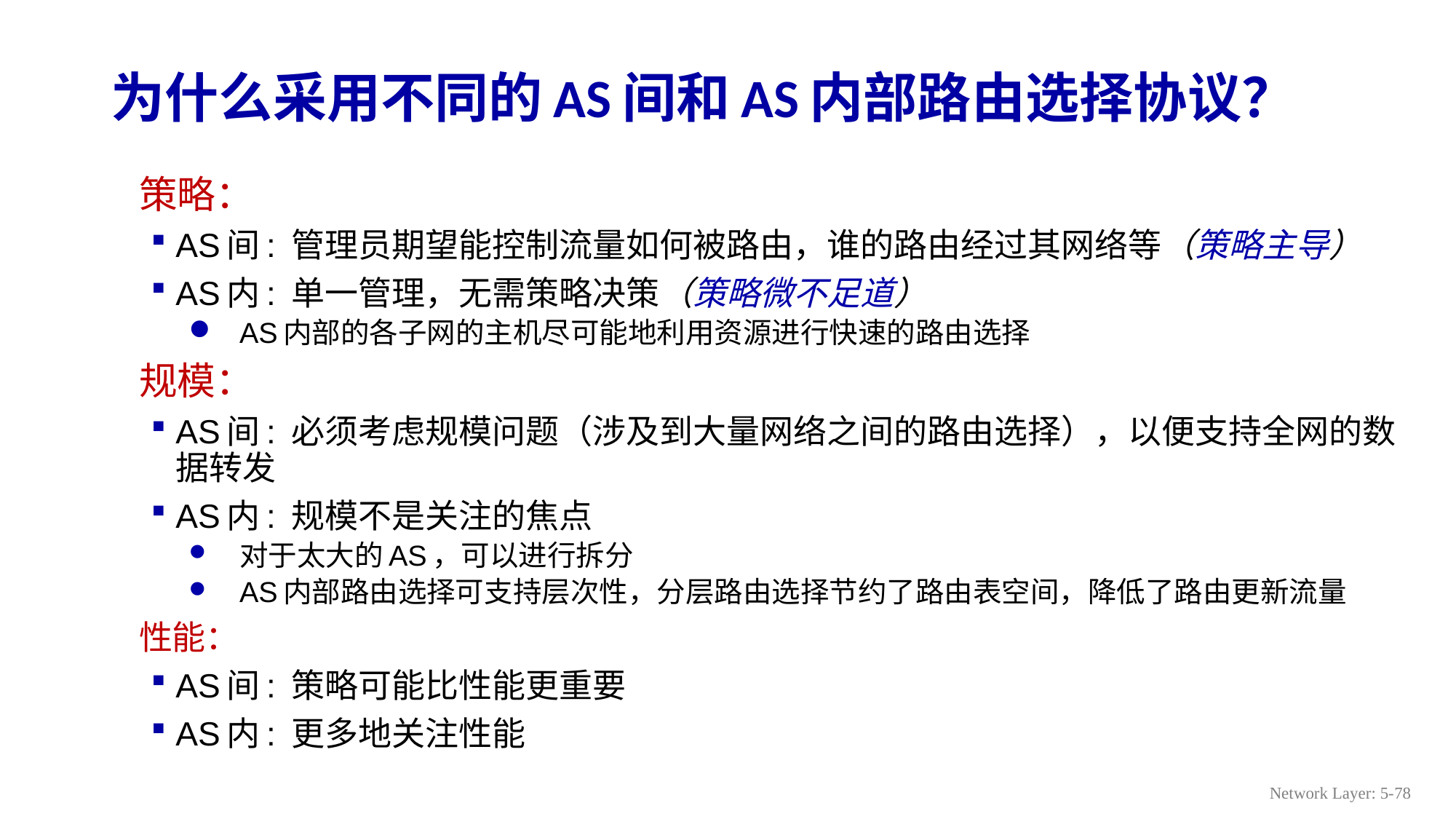

# 为什么采用不同的AS间和AS内部路由选择协议？
策略：
AS间: 管理员期望能控制流量如何被路由，谁的路由经过其网络等（策略主导）
AS内: 单一管理，无需策略决策（策略微不足道）
AS内部的各子网的主机尽可能地利用资源进行快速的路由选择
规模：
AS间: 必须考虑规模问题（涉及到大量网络之间的路由选择），以便支持全网的数据转发
AS内: 规模不是关注的焦点
对于太大的AS，可以进行拆分
AS内部路由选择可支持层次性，分层路由选择节约了路由表空间，降低了路由更新流量
性能：
AS间: 策略可能比性能更重要
AS内: 更多地关注性能
Network Layer: 5-78